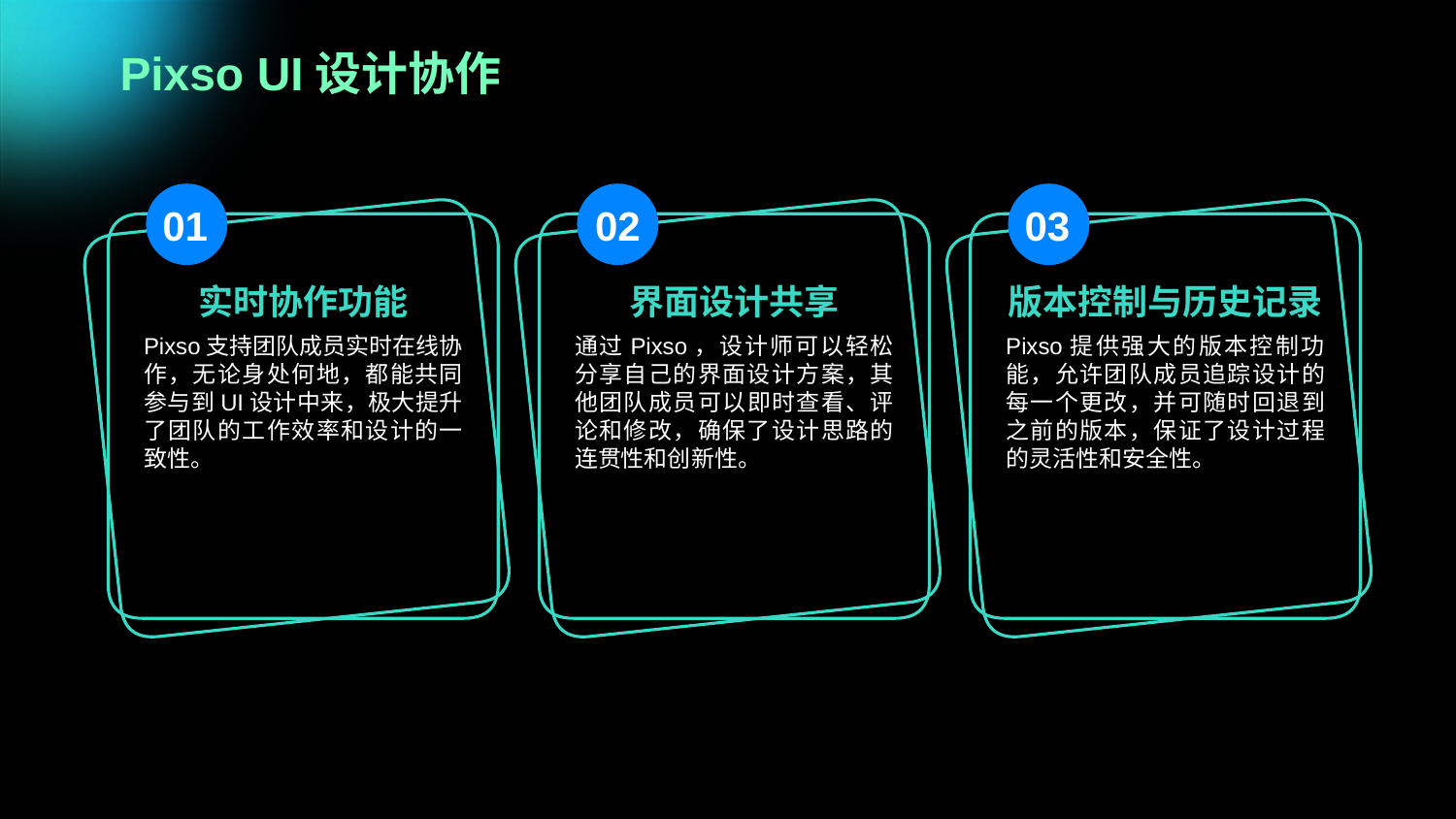

Pixso UI设计协作
01
03
02

实时协作功能
界面设计共享
版本控制与历史记录
Pixso支持团队成员实时在线协作，无论身处何地，都能共同参与到UI设计中来，极大提升了团队的工作效率和设计的一致性。
通过Pixso，设计师可以轻松分享自己的界面设计方案，其他团队成员可以即时查看、评论和修改，确保了设计思路的连贯性和创新性。
Pixso提供强大的版本控制功能，允许团队成员追踪设计的每一个更改，并可随时回退到之前的版本，保证了设计过程的灵活性和安全性。